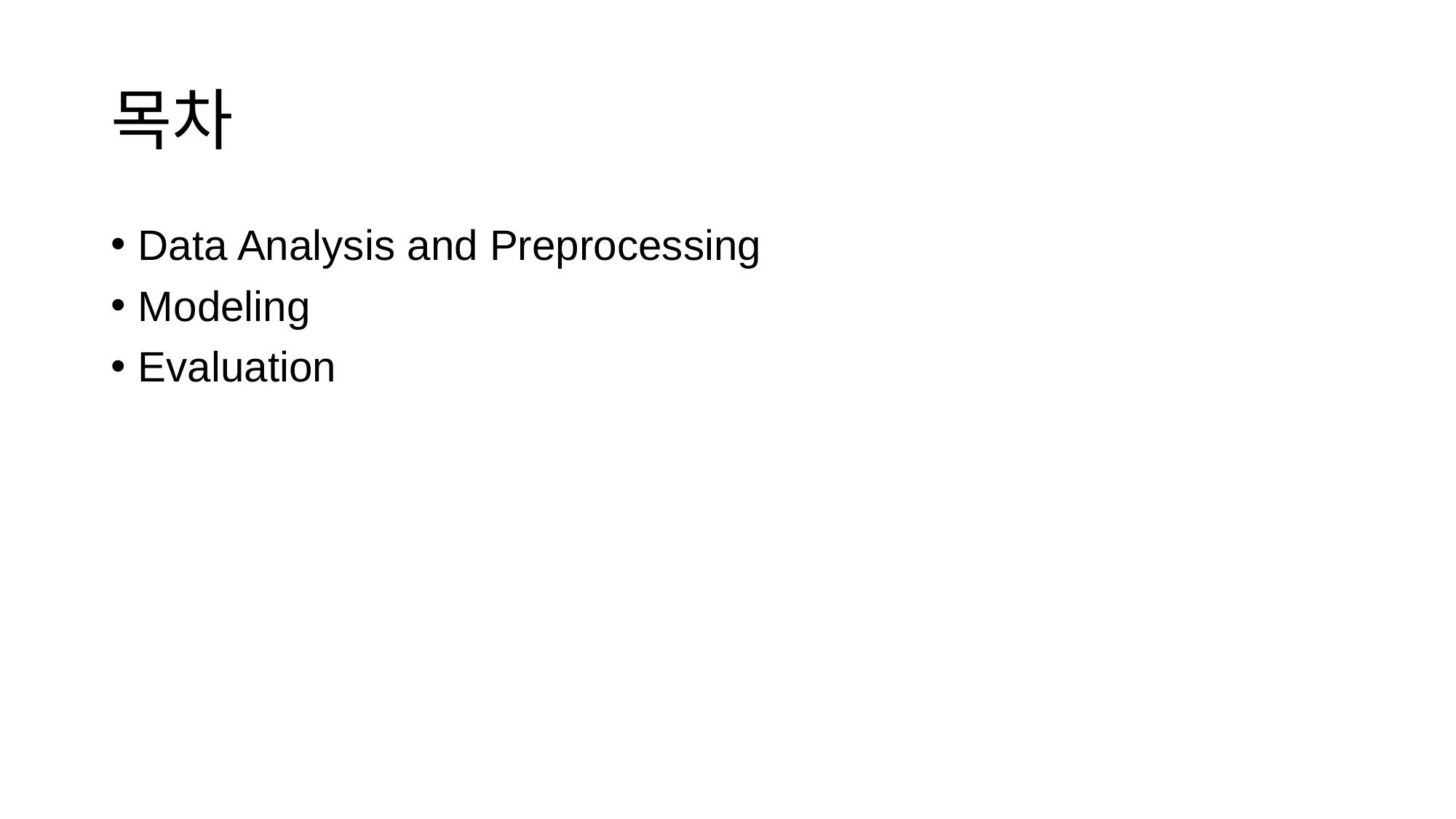

# 목차
Data Analysis and Preprocessing
Modeling
Evaluation